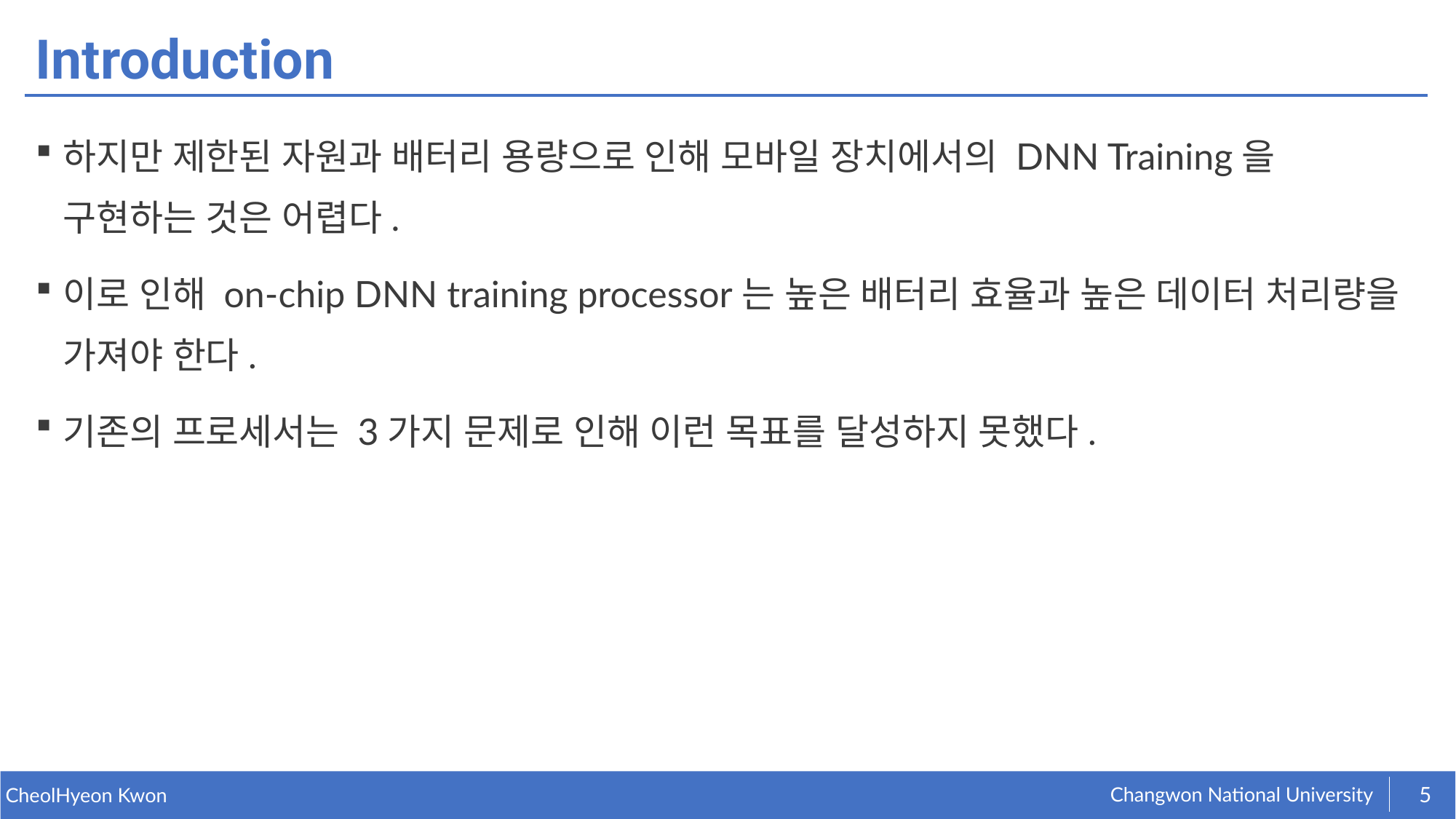

# Introduction
하지만 제한된 자원과 배터리 용량으로 인해 모바일 장치에서의 DNN Training을 구현하는 것은 어렵다.
이로 인해 on-chip DNN training processor는 높은 배터리 효율과 높은 데이터 처리량을 가져야 한다.
기존의 프로세서는 3가지 문제로 인해 이런 목표를 달성하지 못했다.
5